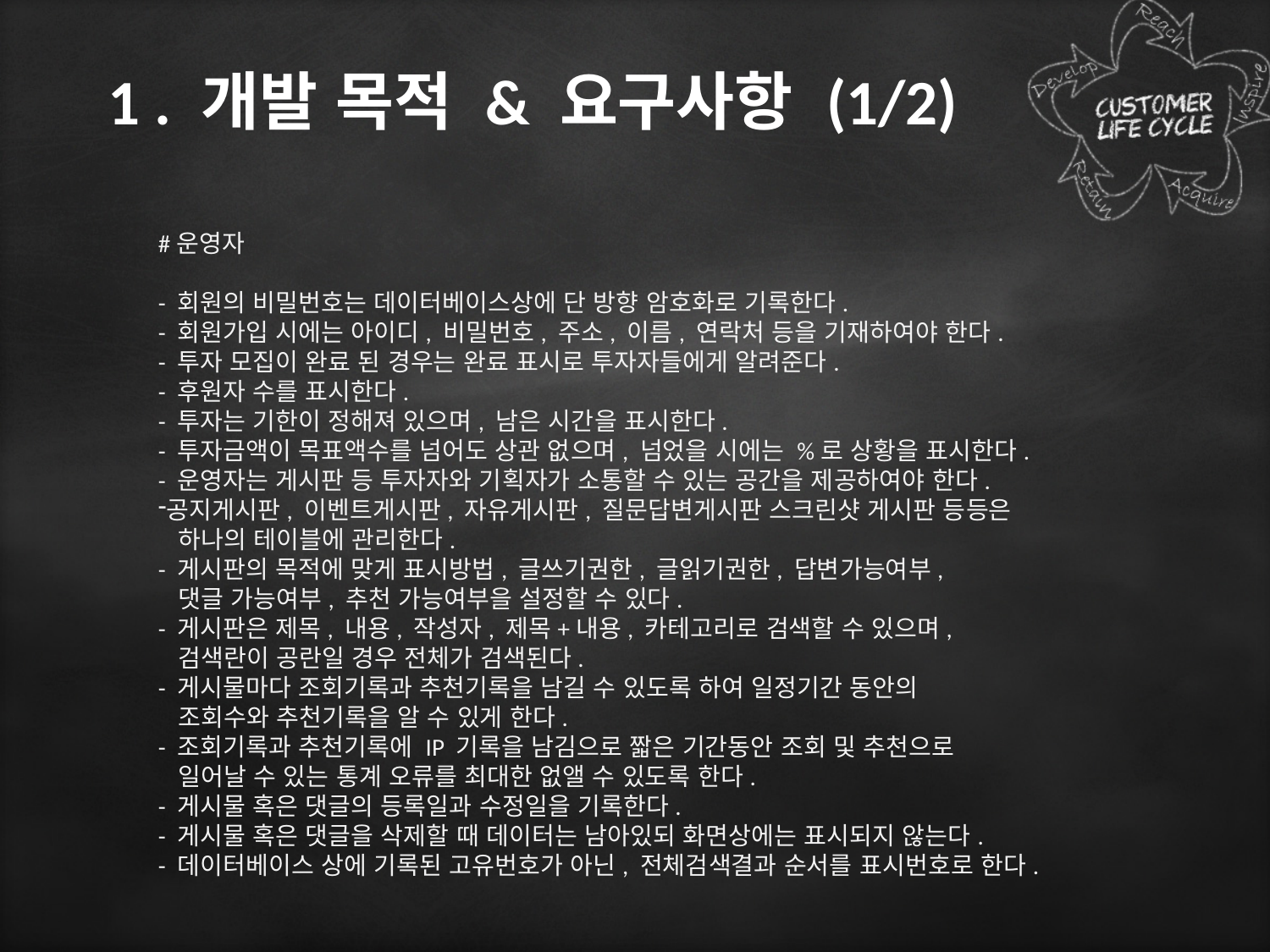

# 1 . 개발 목적 & 요구사항 (1/2)
#운영자

- 회원의 비밀번호는 데이터베이스상에 단 방향 암호화로 기록한다.
- 회원가입 시에는 아이디, 비밀번호, 주소, 이름, 연락처 등을 기재하여야 한다.
- 투자 모집이 완료 된 경우는 완료 표시로 투자자들에게 알려준다.
- 후원자 수를 표시한다.
- 투자는 기한이 정해져 있으며, 남은 시간을 표시한다.
- 투자금액이 목표액수를 넘어도 상관 없으며, 넘었을 시에는 %로 상황을 표시한다.
- 운영자는 게시판 등 투자자와 기획자가 소통할 수 있는 공간을 제공하여야 한다.
공지게시판, 이벤트게시판, 자유게시판, 질문답변게시판 스크린샷 게시판 등등은
  하나의 테이블에 관리한다.
- 게시판의 목적에 맞게 표시방법, 글쓰기권한, 글읽기권한, 답변가능여부,
  댓글 가능여부, 추천 가능여부을 설정할 수 있다.
- 게시판은 제목, 내용, 작성자, 제목+내용, 카테고리로 검색할 수 있으며,
  검색란이 공란일 경우 전체가 검색된다.
- 게시물마다 조회기록과 추천기록을 남길 수 있도록 하여 일정기간 동안의
  조회수와 추천기록을 알 수 있게 한다.
- 조회기록과 추천기록에 IP 기록을 남김으로 짧은 기간동안 조회 및 추천으로
  일어날 수 있는 통계 오류를 최대한 없앨 수 있도록 한다.
- 게시물 혹은 댓글의 등록일과 수정일을 기록한다.
- 게시물 혹은 댓글을 삭제할 때 데이터는 남아있되 화면상에는 표시되지 않는다.
- 데이터베이스 상에 기록된 고유번호가 아닌, 전체검색결과 순서를 표시번호로 한다.